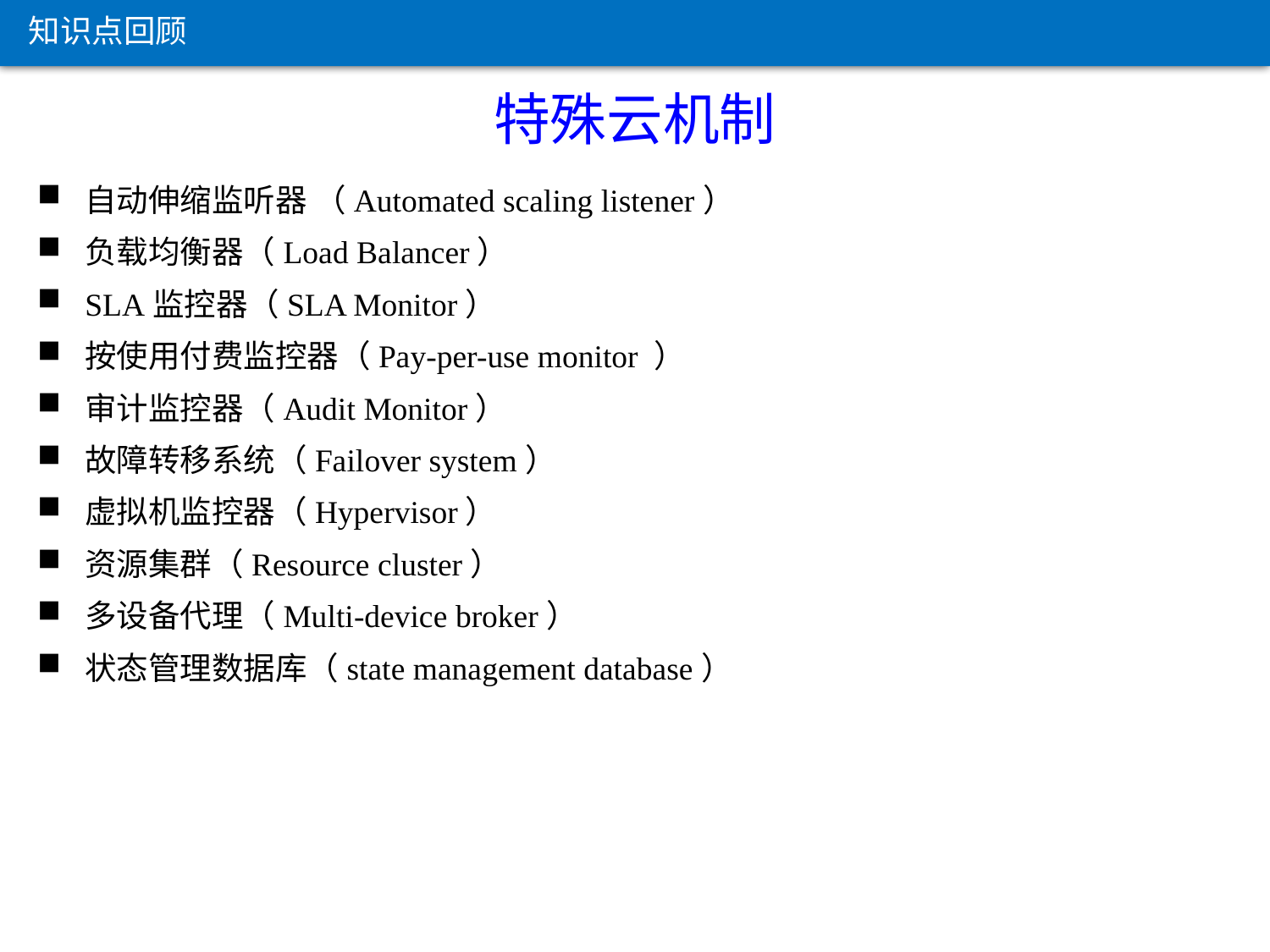

知识点回顾
特殊云机制
自动伸缩监听器 （Automated scaling listener）
负载均衡器（Load Balancer）
SLA监控器（SLA Monitor）
按使用付费监控器（Pay-per-use monitor ）
审计监控器（Audit Monitor）
故障转移系统（Failover system）
虚拟机监控器（Hypervisor）
资源集群（Resource cluster）
多设备代理（Multi-device broker）
状态管理数据库（state management database）
5